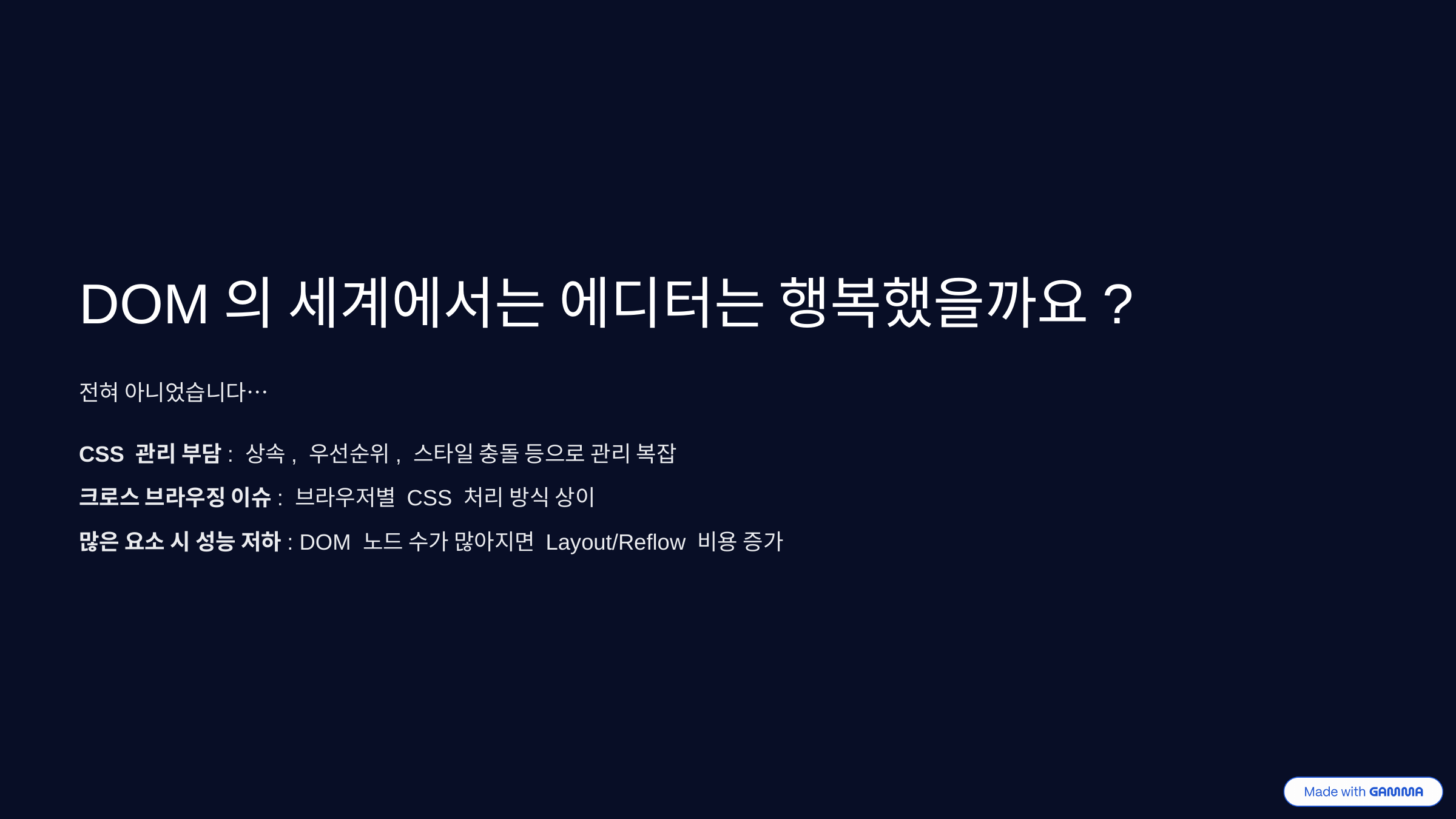

DOM의 세계에서는 에디터는 행복했을까요?
전혀 아니었습니다…
CSS 관리 부담: 상속, 우선순위, 스타일 충돌 등으로 관리 복잡
크로스 브라우징 이슈: 브라우저별 CSS 처리 방식 상이
많은 요소 시 성능 저하: DOM 노드 수가 많아지면 Layout/Reflow 비용 증가